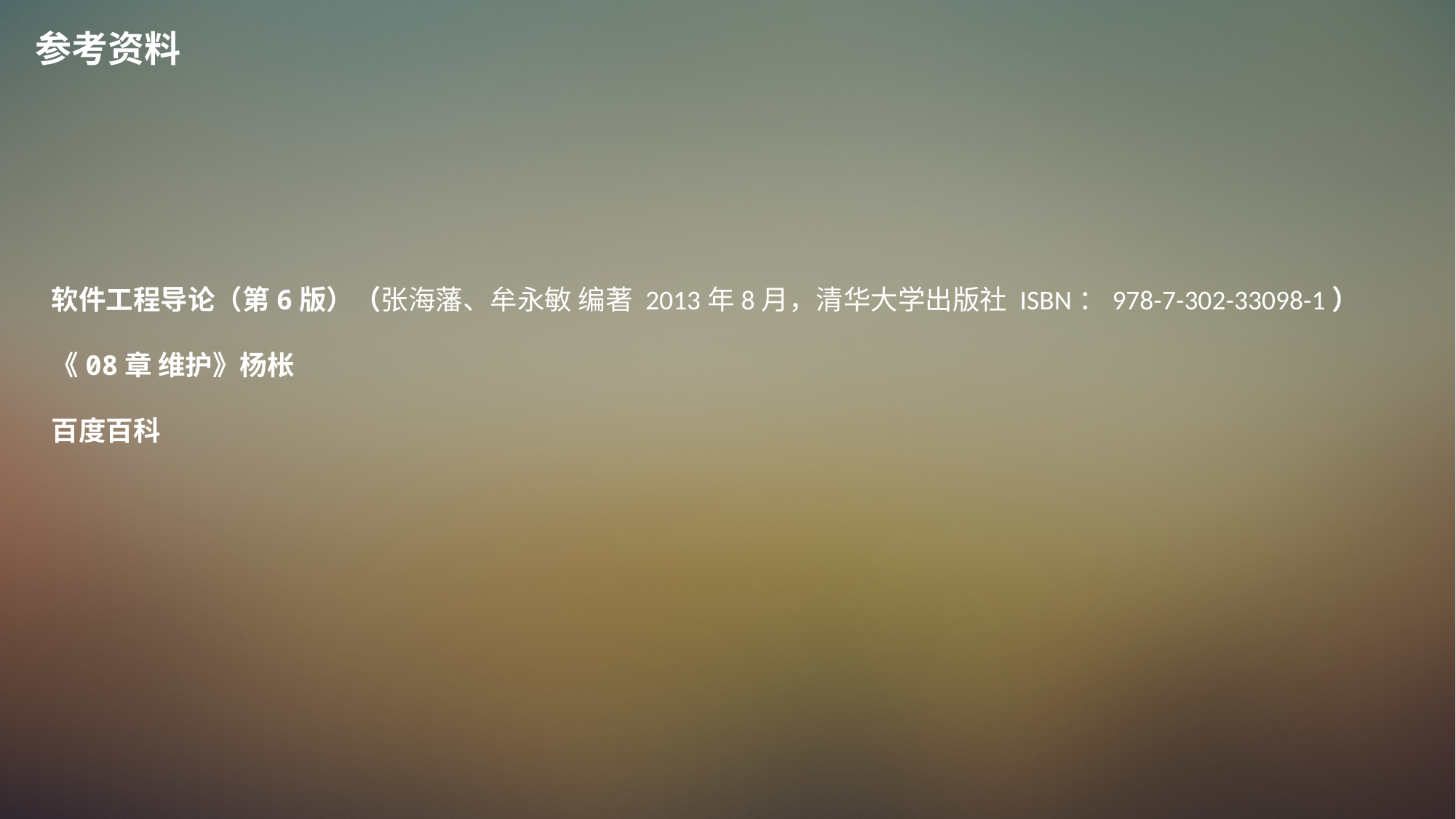

参考资料
软件工程导论（第6版）（张海藩、牟永敏 编著 2013年8月，清华大学出版社 ISBN：978-7-302-33098-1）

《08章 维护》杨枨

百度百科